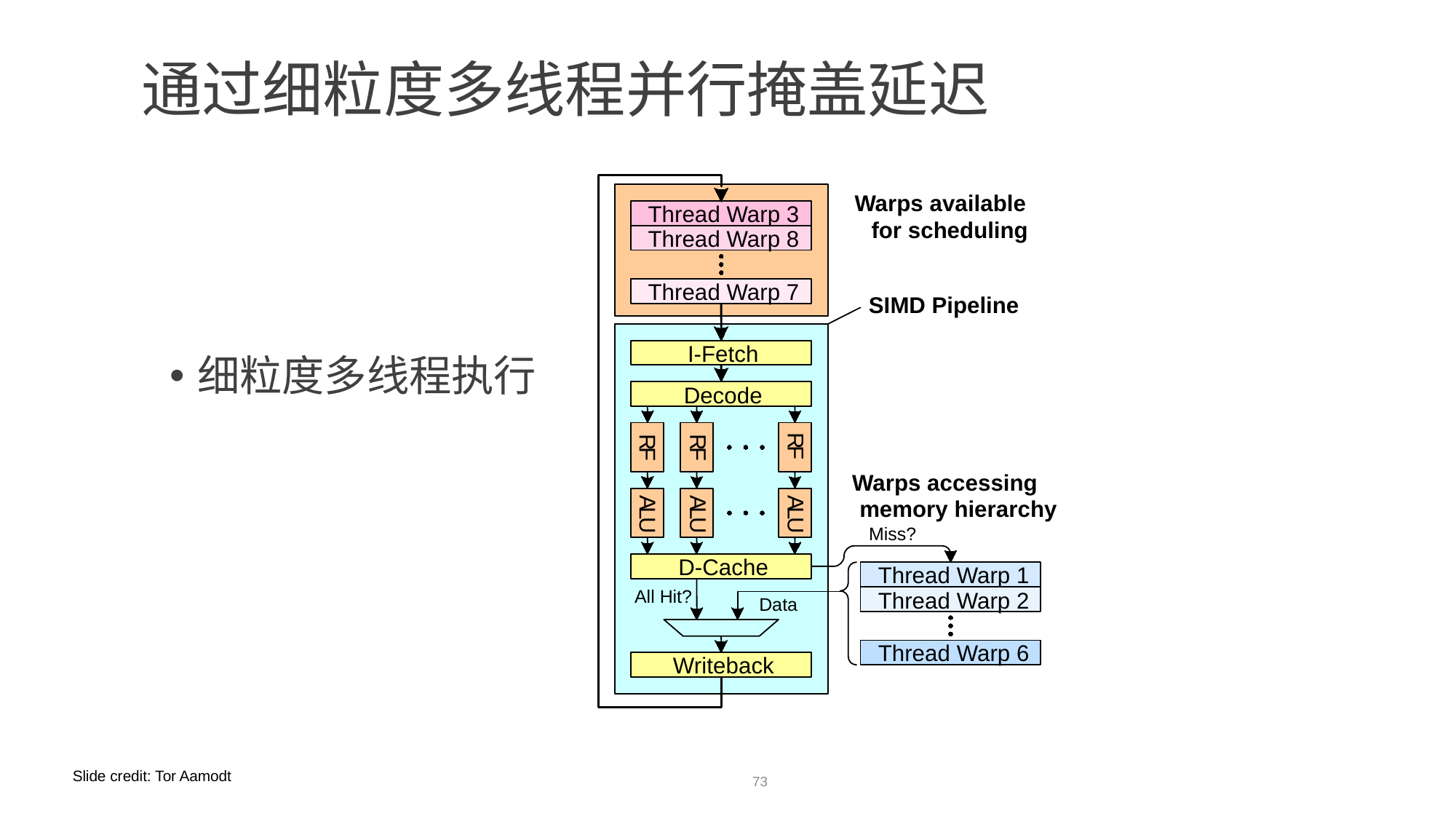

通过细粒度多线程并行掩盖延迟

Warps available
Thread Warp 3

for scheduling
Thread Warp 8

Thread Warp 7

SIMD Pipeline

I-Fetch

Decode

R
R
R
F
F
F

Warps accessing

A
A
A
memory hierarchy
L
L
L

U
U
U
Miss?

D-Cache

Thread Warp 1

All Hit?
Thread Warp 2

Data

Thread Warp 6

Writeback

细粒度多线程执行
73
Slide credit: Tor Aamodt